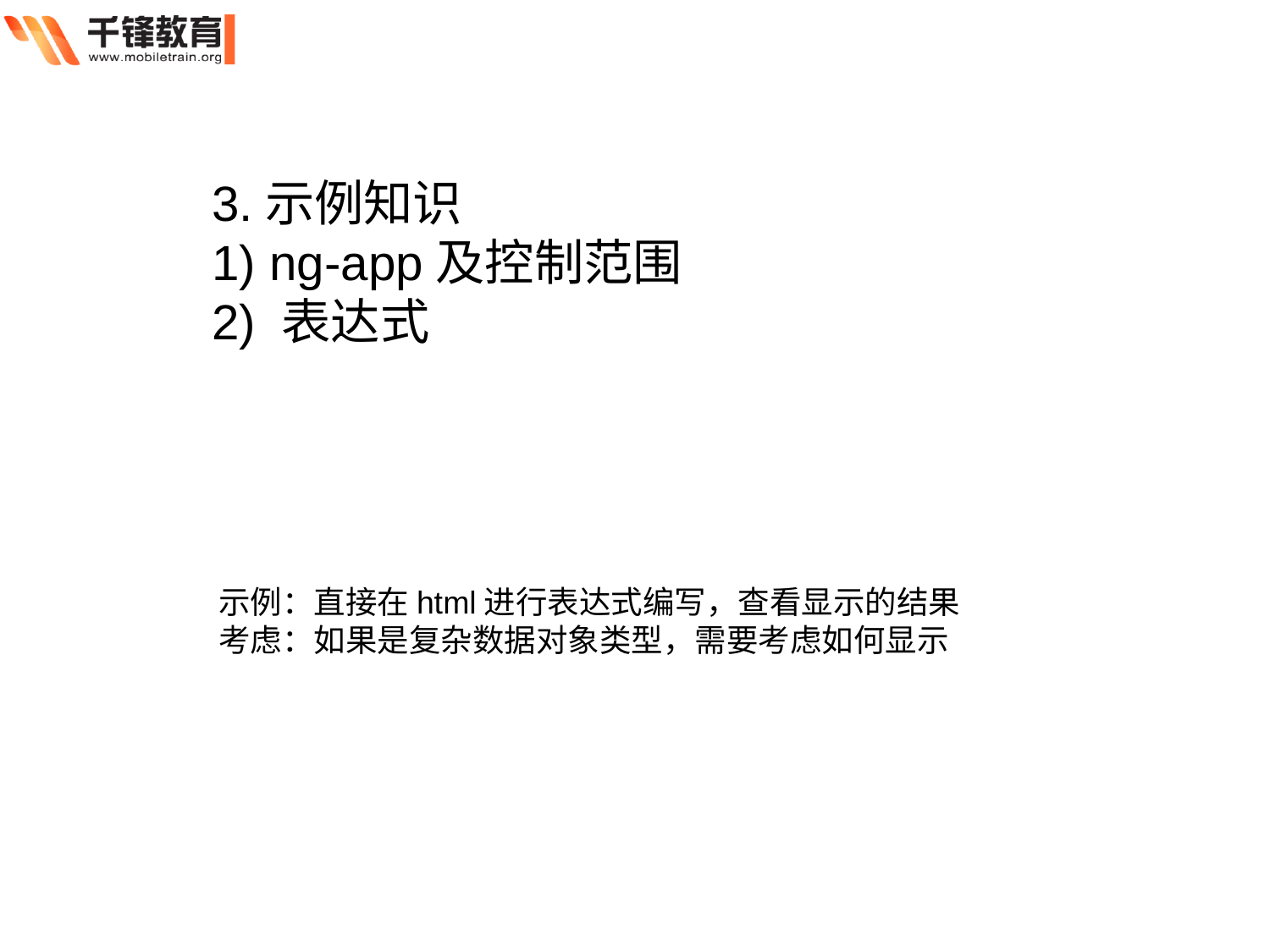

3.示例知识
1) ng-app及控制范围
2) 表达式
示例：直接在html进行表达式编写，查看显示的结果
考虑：如果是复杂数据对象类型，需要考虑如何显示